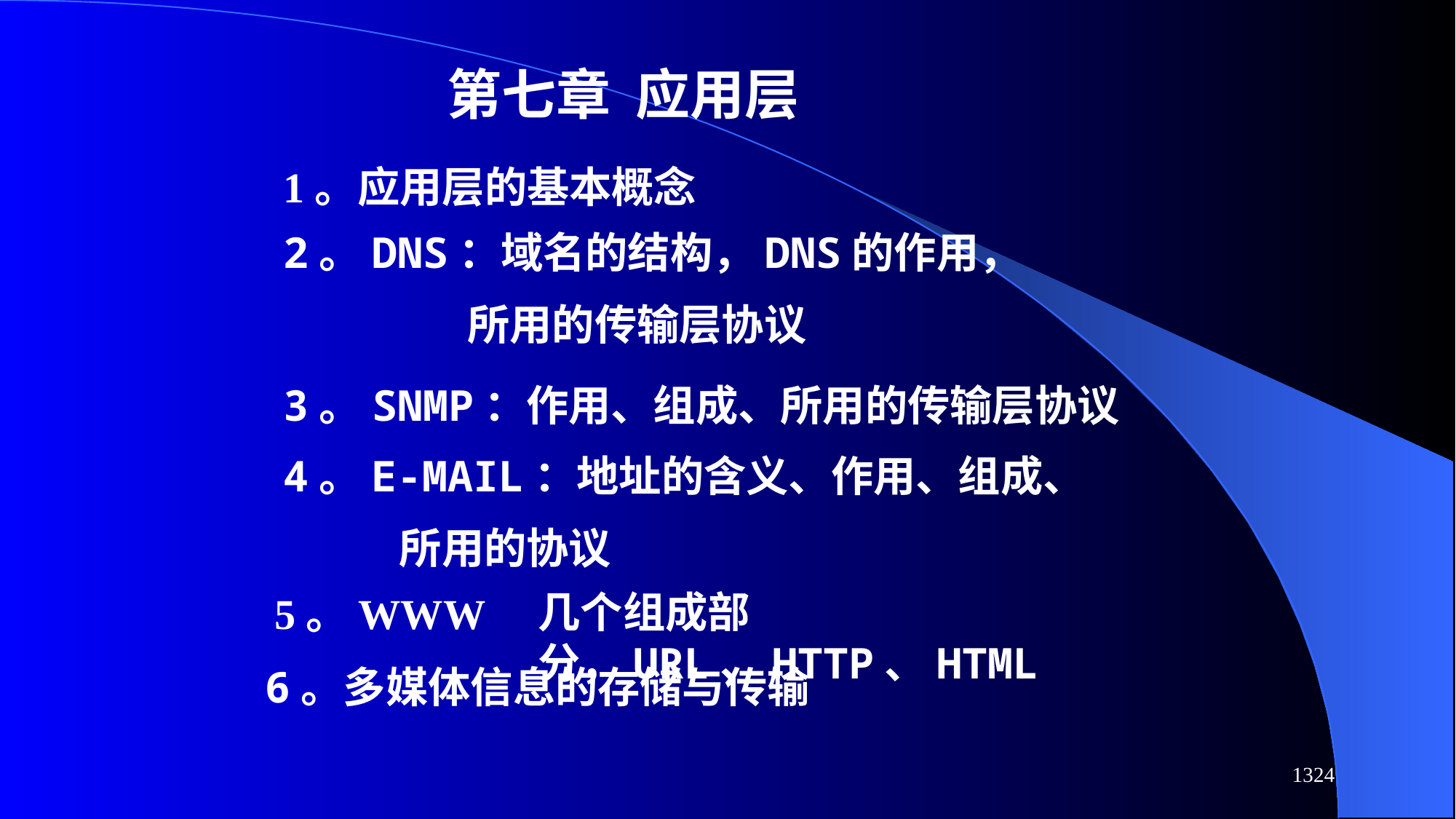

第七章  应用层
1。应用层的基本概念
2。DNS：域名的结构，DNS的作用，
                  所用的传输层协议
3。SNMP：作用、组成、所用的传输层协议
4。E-MAIL：地址的含义、作用、组成、
           所用的协议
几个组成部分，URL、HTTP、HTML
5。WWW
6。多媒体信息的存储与传输
1324